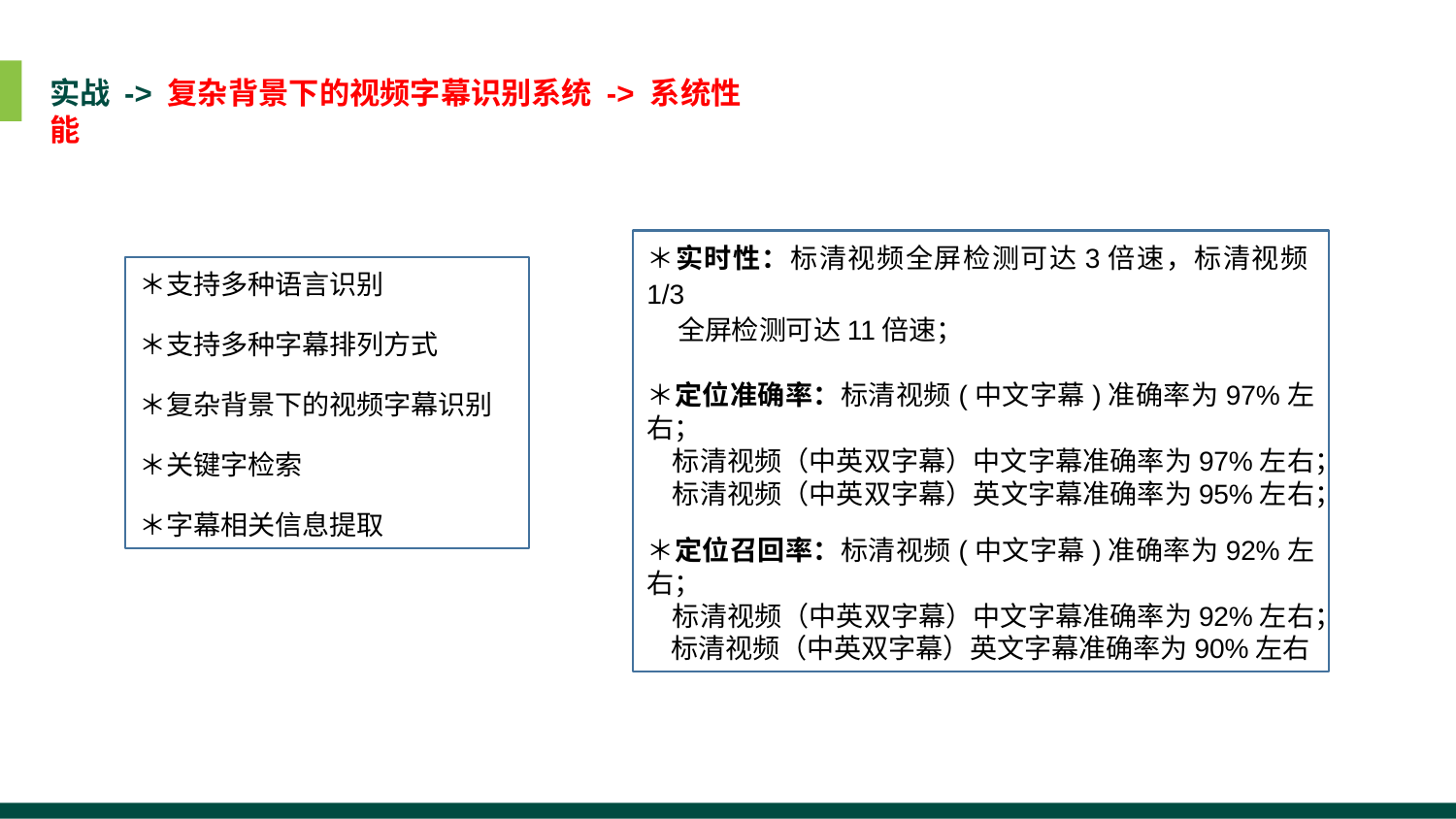

实战 -> 复杂背景下的视频字幕识别系统 -> 系统性能
＊实时性：标清视频全屏检测可达3倍速，标清视频1/3
    全屏检测可达11倍速；

＊定位准确率：标清视频(中文字幕)准确率为97%左右；
   标清视频（中英双字幕）中文字幕准确率为97%左右；
   标清视频（中英双字幕）英文字幕准确率为95%左右；
＊定位召回率：标清视频(中文字幕)准确率为92%左右；
   标清视频（中英双字幕）中文字幕准确率为92%左右；
   标清视频（中英双字幕）英文字幕准确率为90%左右
＊支持多种语言识别
＊支持多种字幕排列方式
＊复杂背景下的视频字幕识别
＊关键字检索
＊字幕相关信息提取